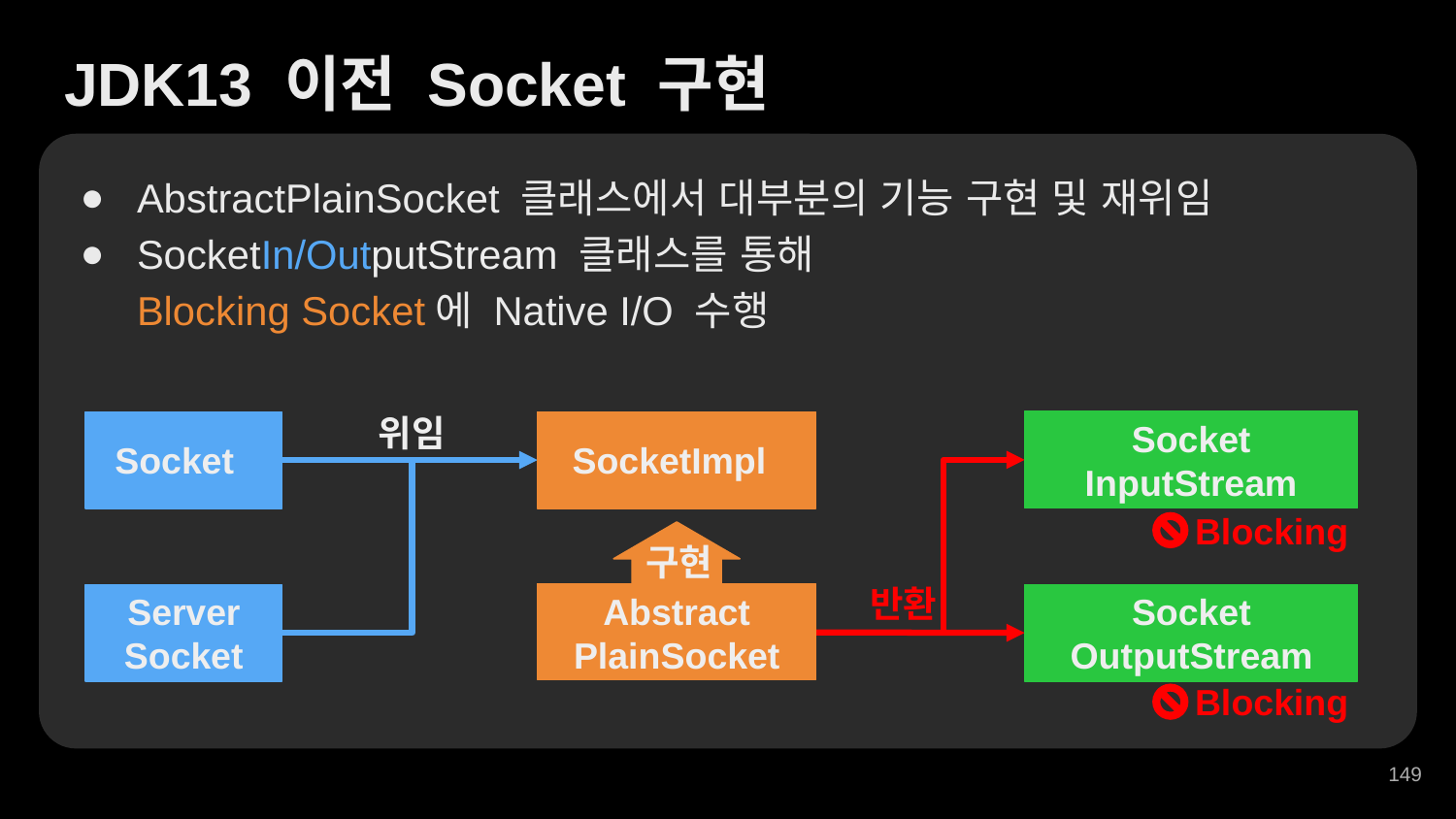

JDK13 이전 Socket 구현

AbstractPlainSocket 클래스에서 대부분의 기능 구현 및 재위임
SocketIn/OutputStream 클래스를 통해
Blocking Socket에 Native I/O 수행

위임
Socket
InputStream

Socket
SocketImpl
반환
Server
Socket
Socket
OutputStream
Abstract
PlainSocket

Blocking

구현
Blocking

149